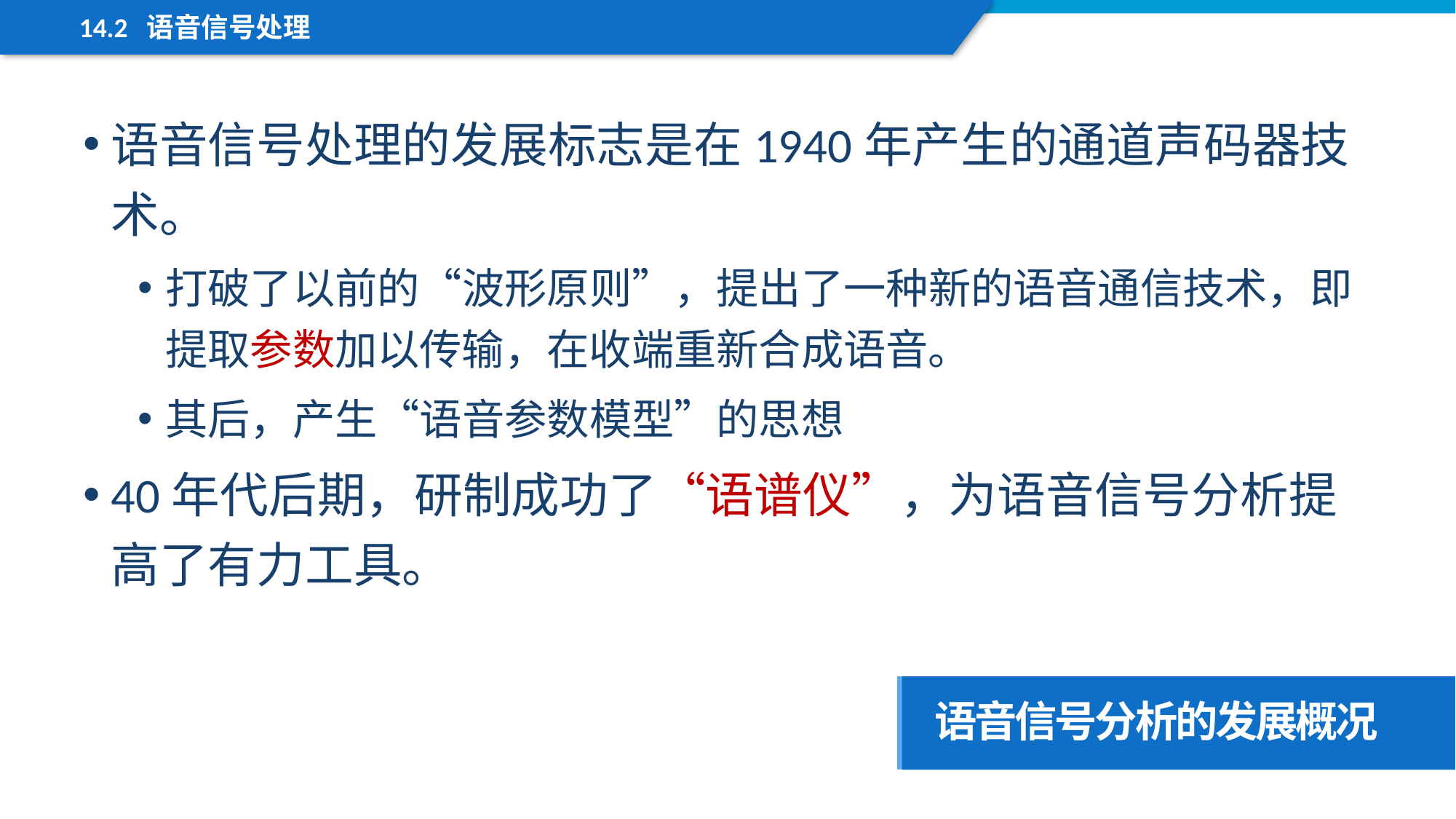

14.2  语音信号处理
语音信号处理的发展标志是在1940年产生的通道声码器技术。
打破了以前的“波形原则”，提出了一种新的语音通信技术，即提取参数加以传输，在收端重新合成语音。
其后，产生“语音参数模型”的思想
40年代后期，研制成功了“语谱仪”，为语音信号分析提高了有力工具。
语音信号分析的发展概况